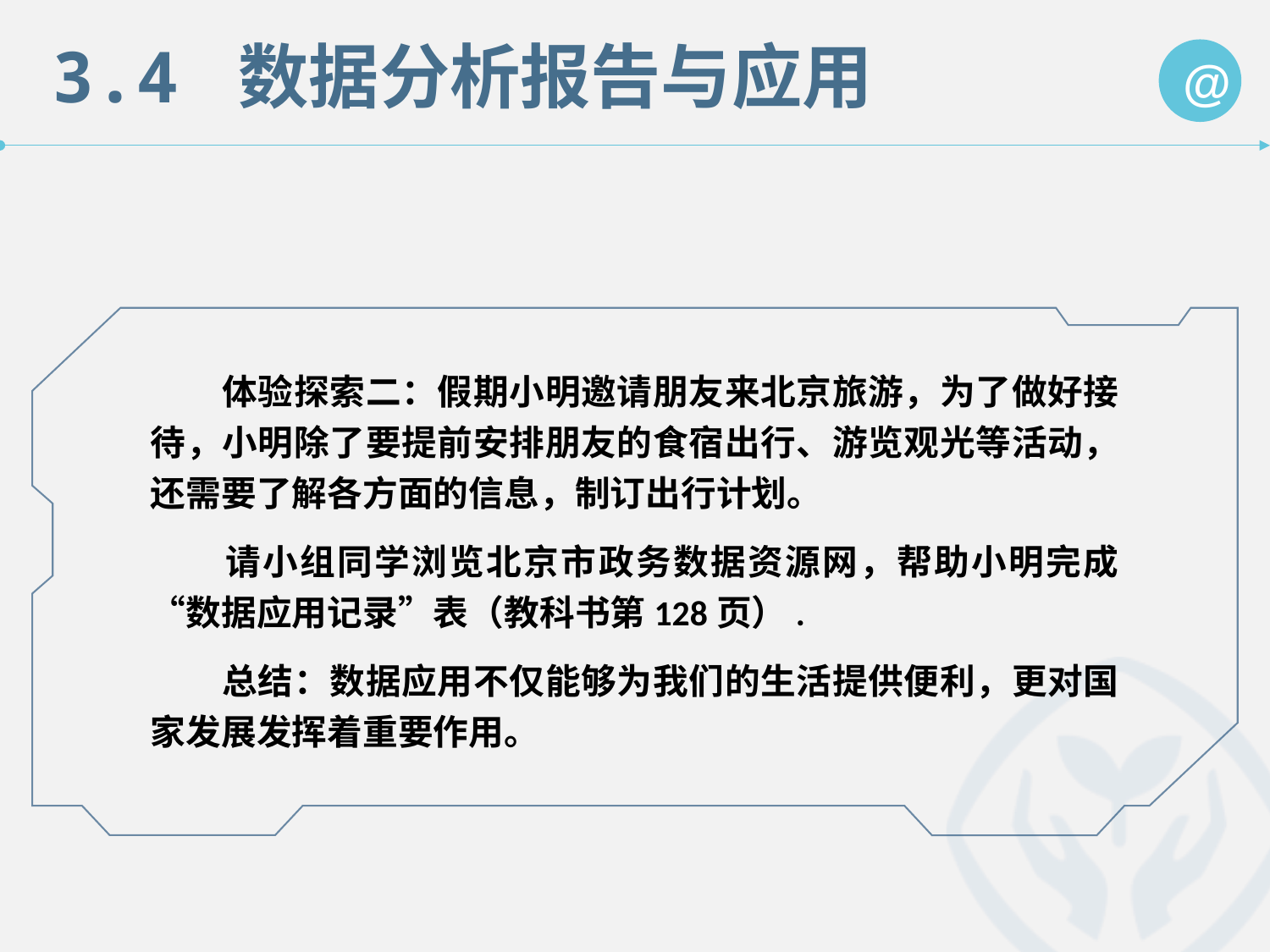

3.4 数据分析报告与应用
@

　　体验探索二：假期小明邀请朋友来北京旅游，为了做好接待，小明除了要提前安排朋友的食宿出行、游览观光等活动，还需要了解各方面的信息，制订出行计划。
　　请小组同学浏览北京市政务数据资源网，帮助小明完成“数据应用记录”表（教科书第128页）.
　　总结：数据应用不仅能够为我们的生活提供便利，更对国家发展发挥着重要作用。